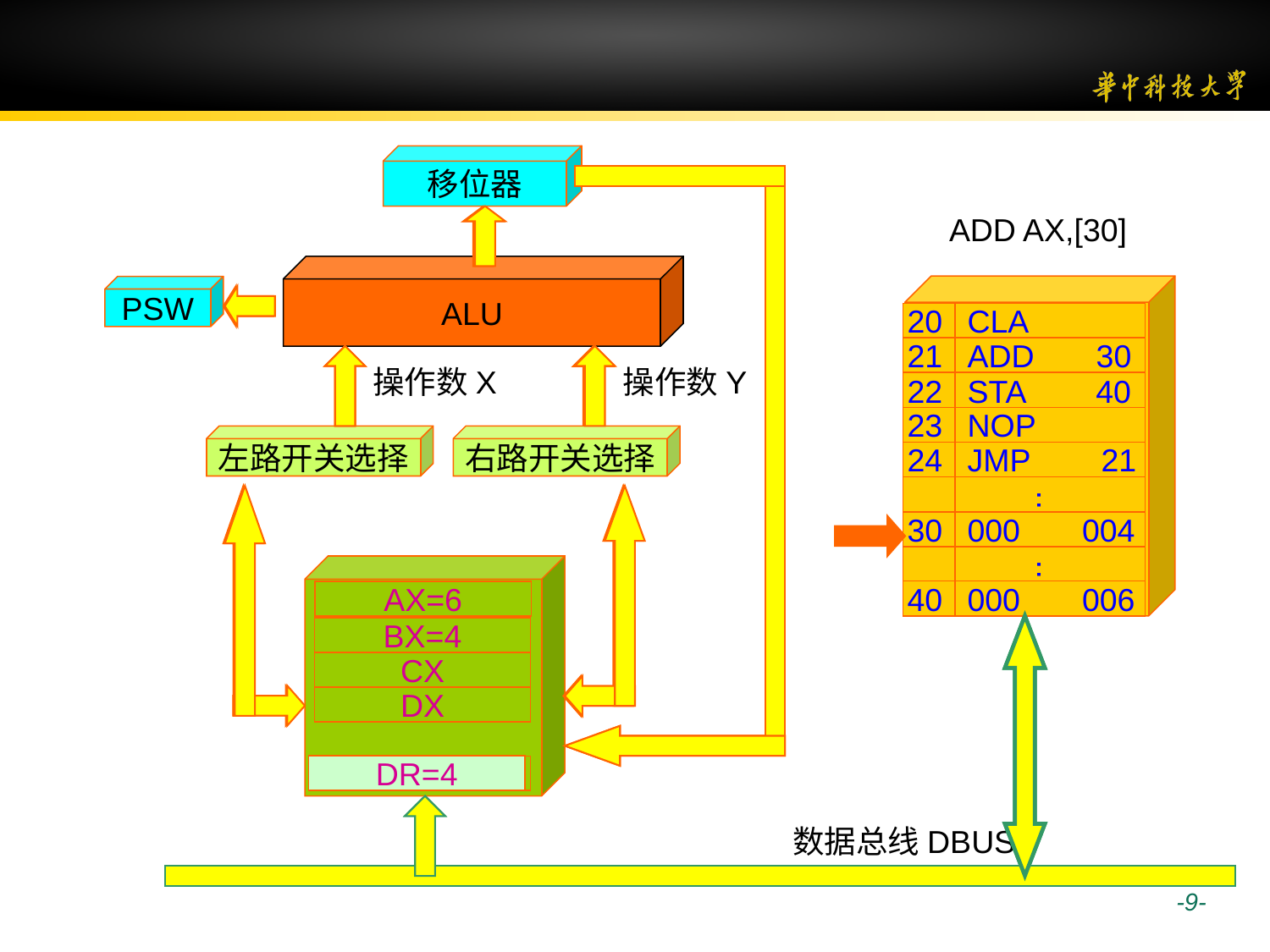

移位器
ADD AX,[30]

ALU

20
CLA
21
ADD       30
22
STA        40
23
NOP
24
JMP        21

…
30
000       004

…
40
000       006
PSW

操作数X
操作数Y
左路开关选择
右路开关选择

AX=6
AX=2

BX=4

CX

DX
DR=4
DR

数据总线DBUS

 -9-